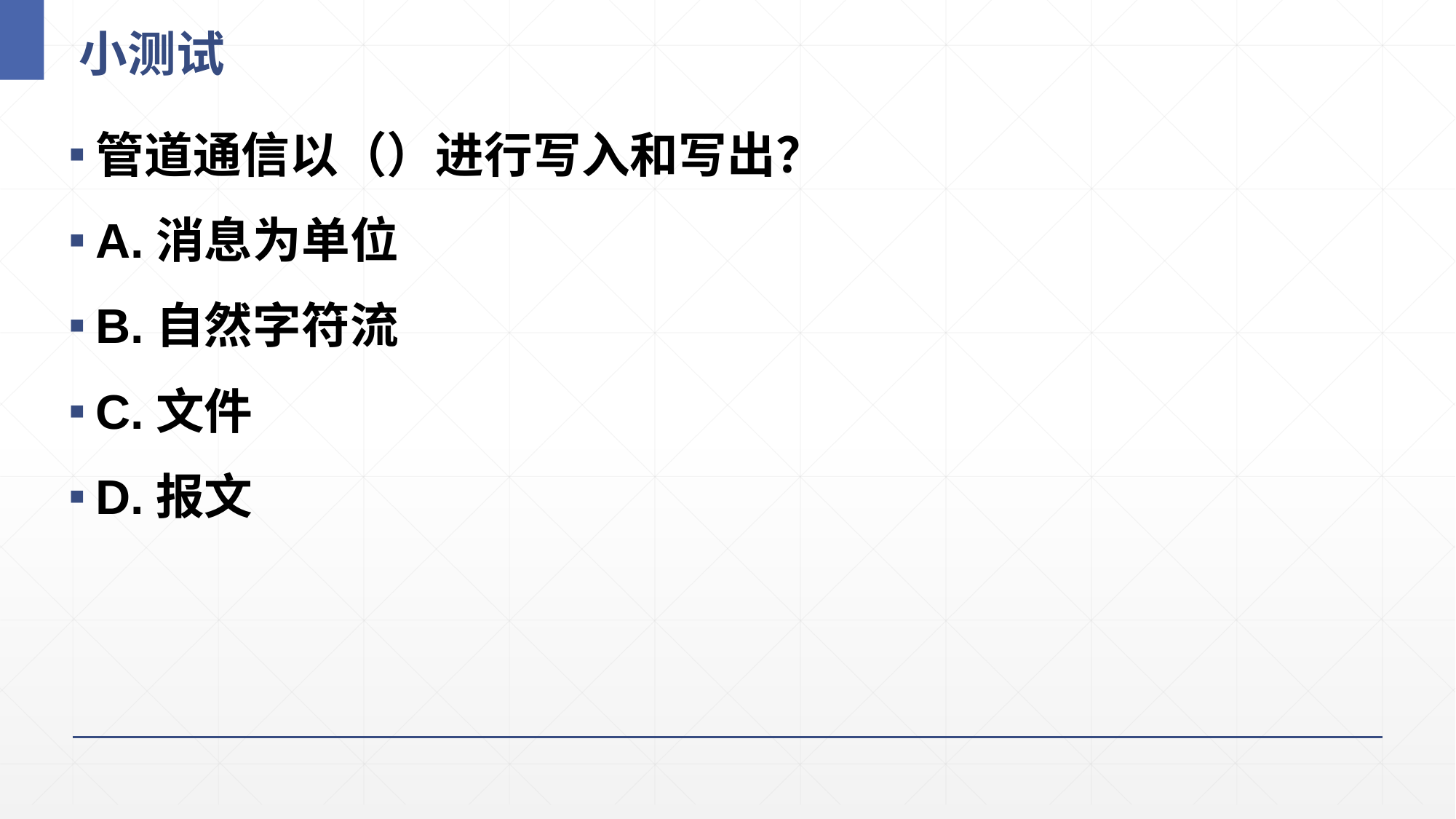

# 小测试
管道通信以（）进行写入和写出？
A.消息为单位
B.自然字符流
C.文件
D.报文